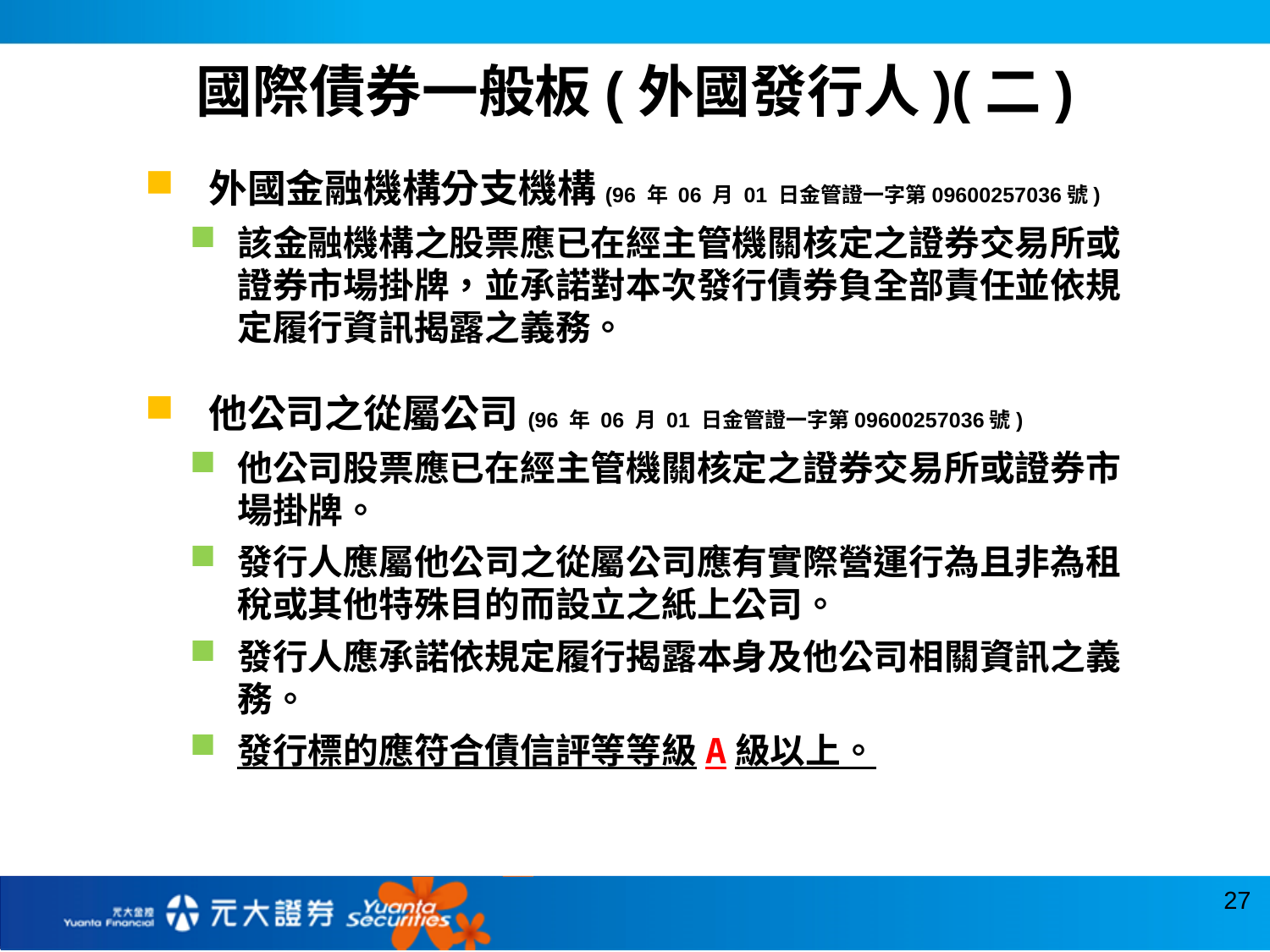

國際債券一般板(外國發行人)(二)
外國金融機構分支機構(96 年 06 月 01 日金管證一字第09600257036號)
該金融機構之股票應已在經主管機關核定之證券交易所或證券市場掛牌，並承諾對本次發行債券負全部責任並依規定履行資訊揭露之義務。
他公司之從屬公司(96 年 06 月 01 日金管證一字第09600257036號)
他公司股票應已在經主管機關核定之證券交易所或證券市場掛牌。
發行人應屬他公司之從屬公司應有實際營運行為且非為租稅或其他特殊目的而設立之紙上公司。
發行人應承諾依規定履行揭露本身及他公司相關資訊之義務。
發行標的應符合債信評等等級A級以上。